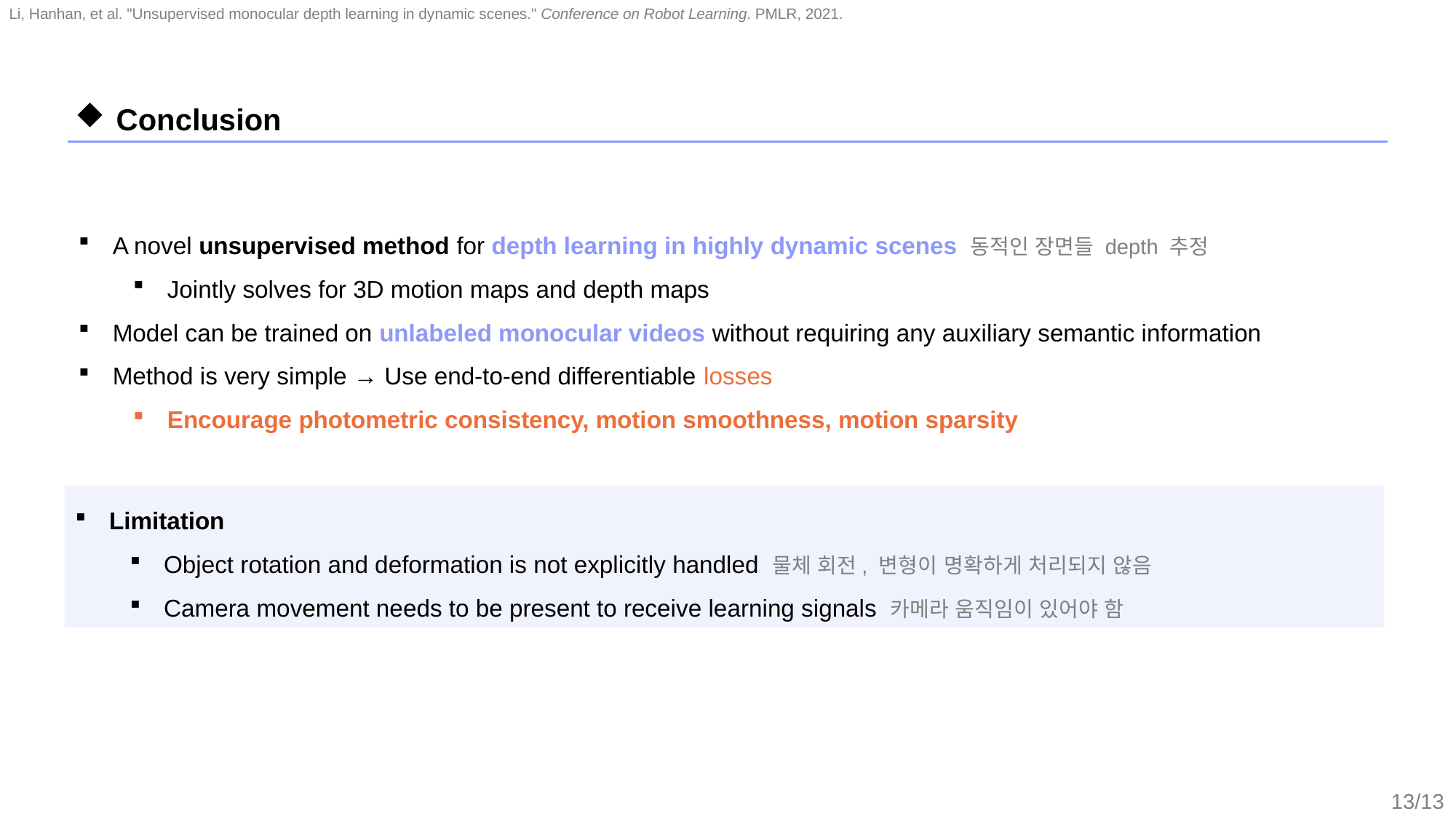

Li, Hanhan, et al. "Unsupervised monocular depth learning in dynamic scenes." Conference on Robot Learning. PMLR, 2021.
Conclusion
A novel unsupervised method for depth learning in highly dynamic scenes 동적인 장면들 depth 추정
Jointly solves for 3D motion maps and depth maps
Model can be trained on unlabeled monocular videos without requiring any auxiliary semantic information
Method is very simple → Use end-to-end differentiable losses
Encourage photometric consistency, motion smoothness, motion sparsity
Limitation
Object rotation and deformation is not explicitly handled 물체 회전, 변형이 명확하게 처리되지 않음
Camera movement needs to be present to receive learning signals 카메라 움직임이 있어야 함